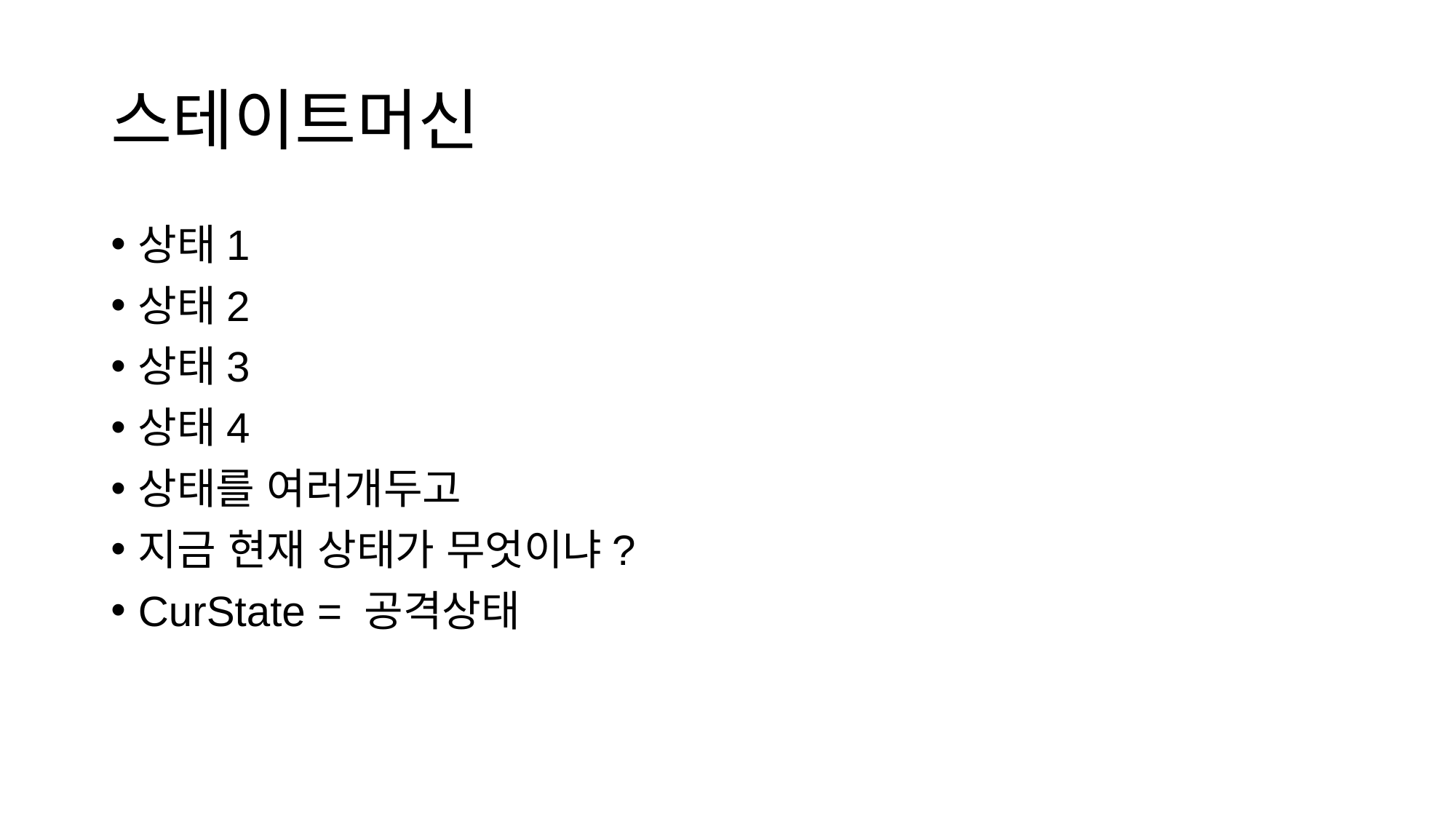

# 스테이트머신
상태1
상태2
상태3
상태4
상태를 여러개두고
지금 현재 상태가 무엇이냐?
CurState = 공격상태